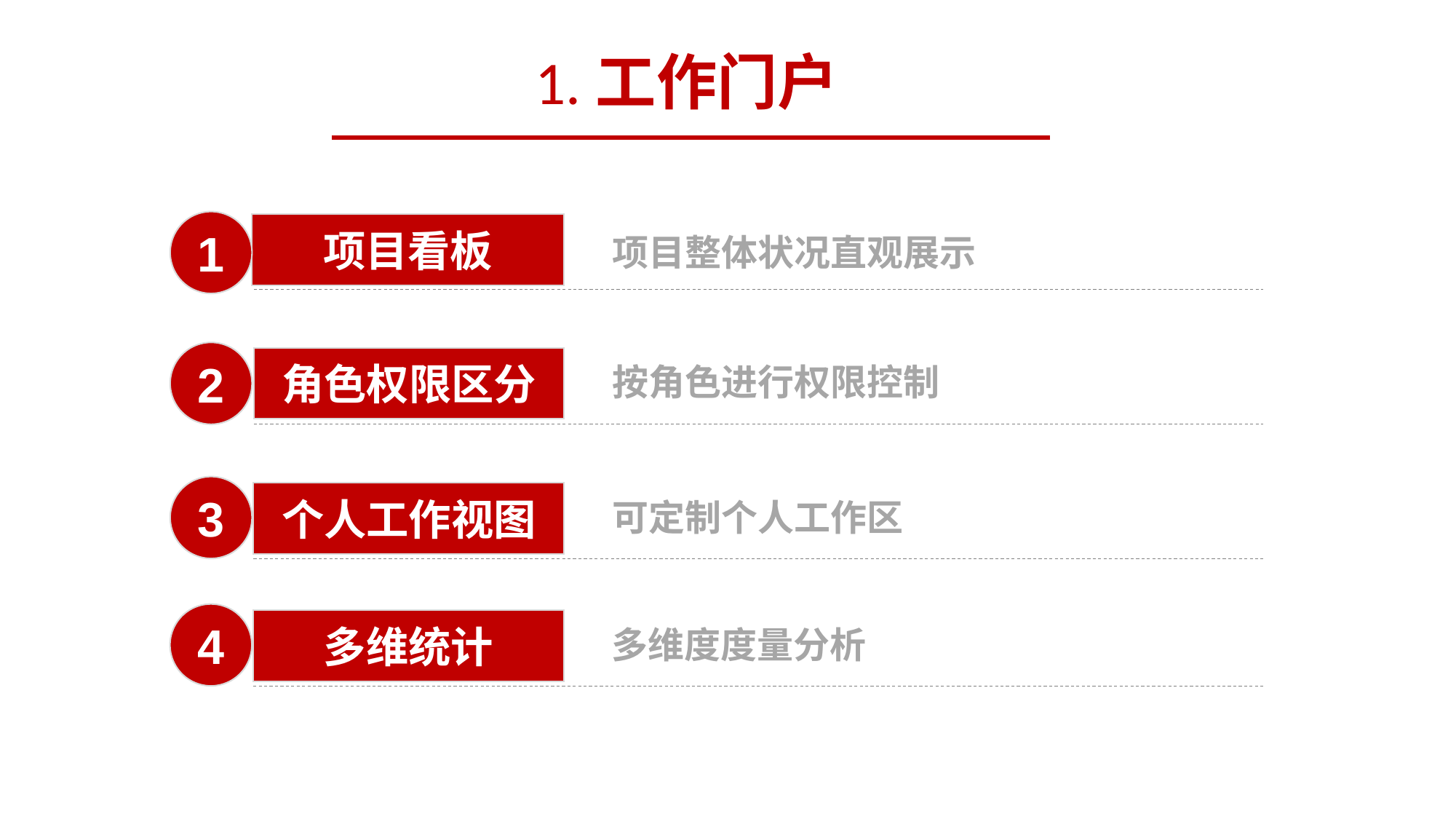

1.工作门户

1
项目看板
项目整体状况直观展示

2
角色权限区分
按角色进行权限控制

3
个人工作视图
可定制个人工作区

4
多维统计
多维度度量分析